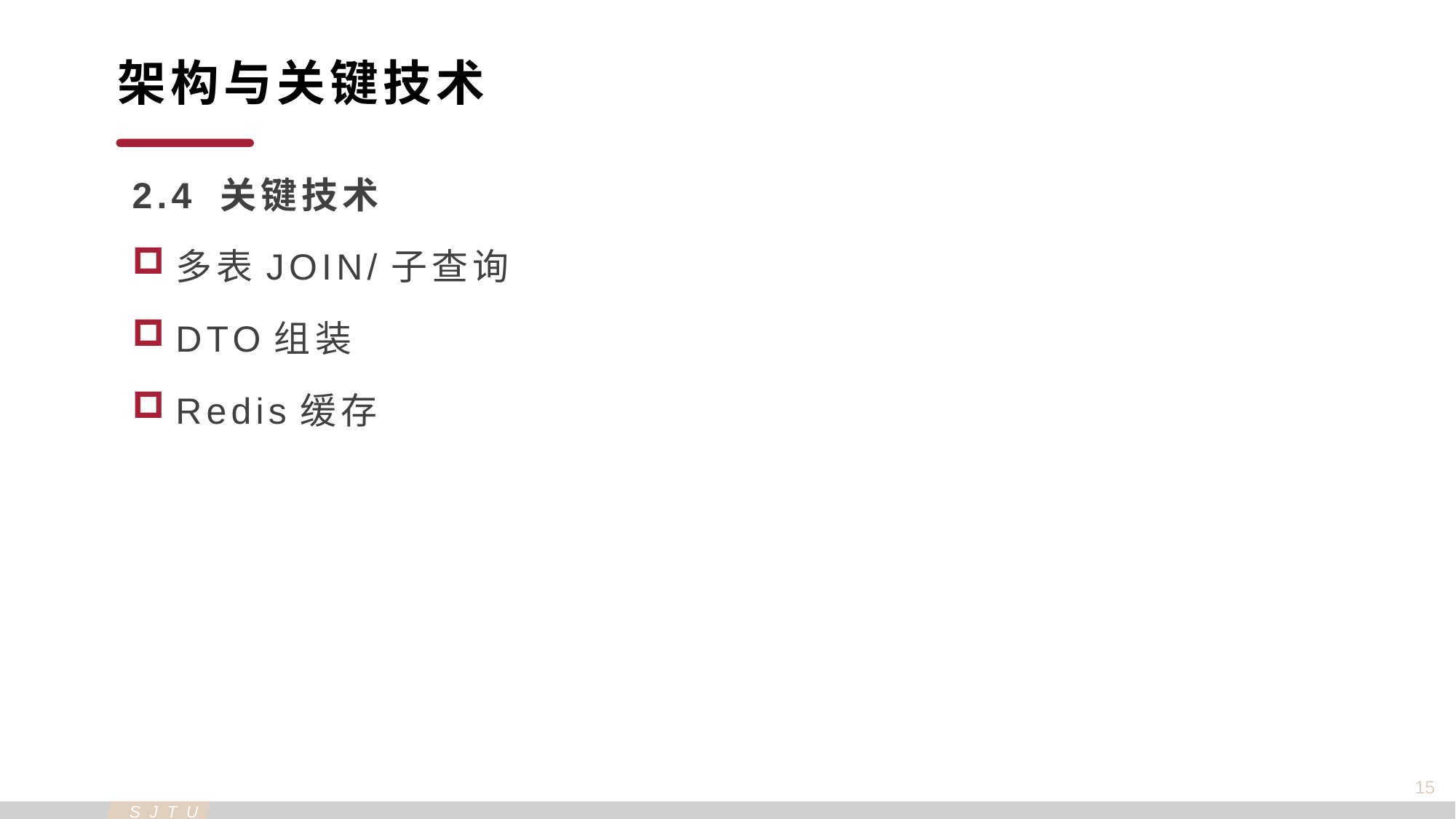

架构与关键技术
2.4 关键技术
多表JOIN/子查询
DTO组装
Redis缓存
15